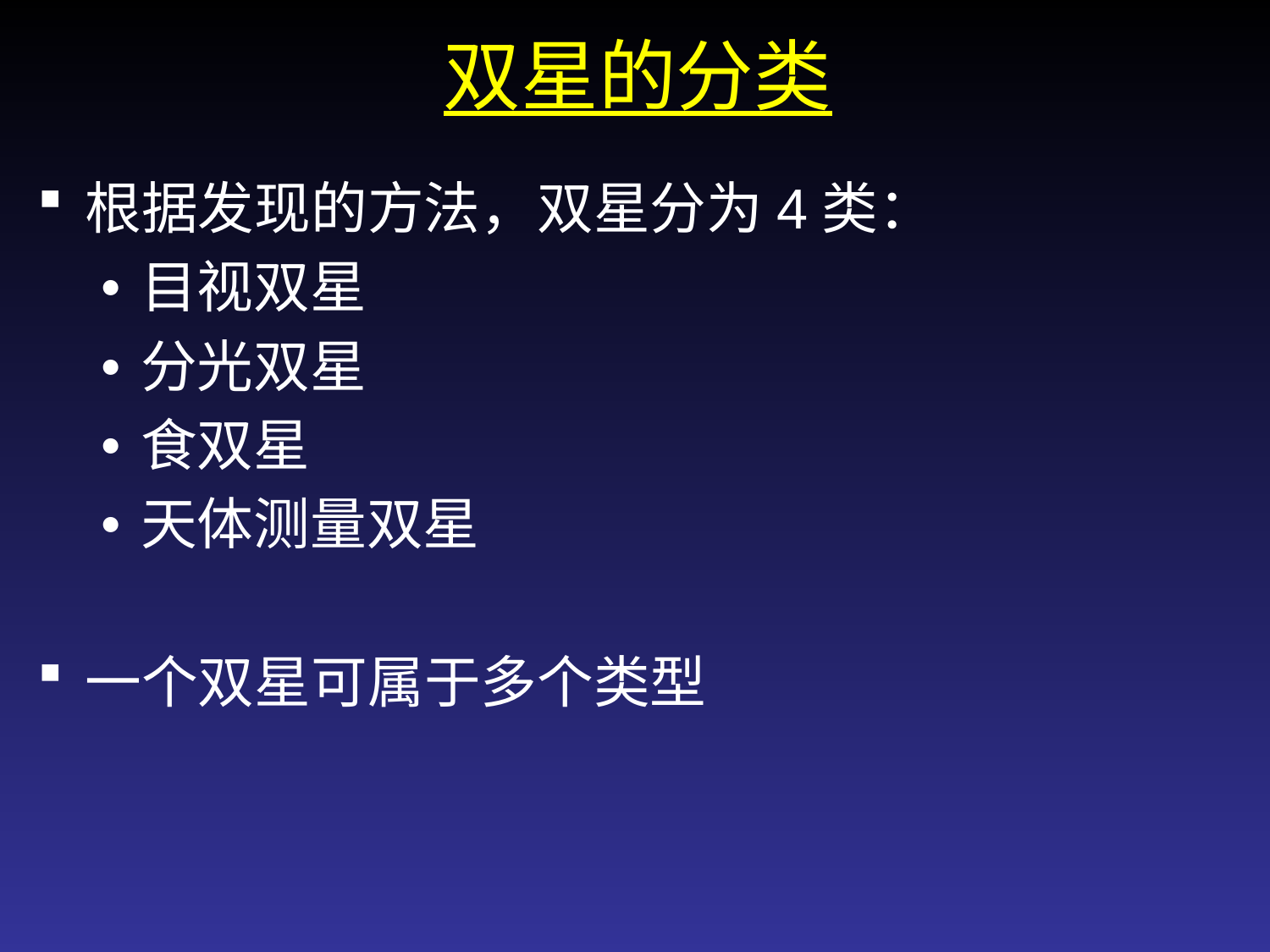

双星的分类
根据发现的方法，双星分为4类：
目视双星
分光双星
食双星
天体测量双星

一个双星可属于多个类型